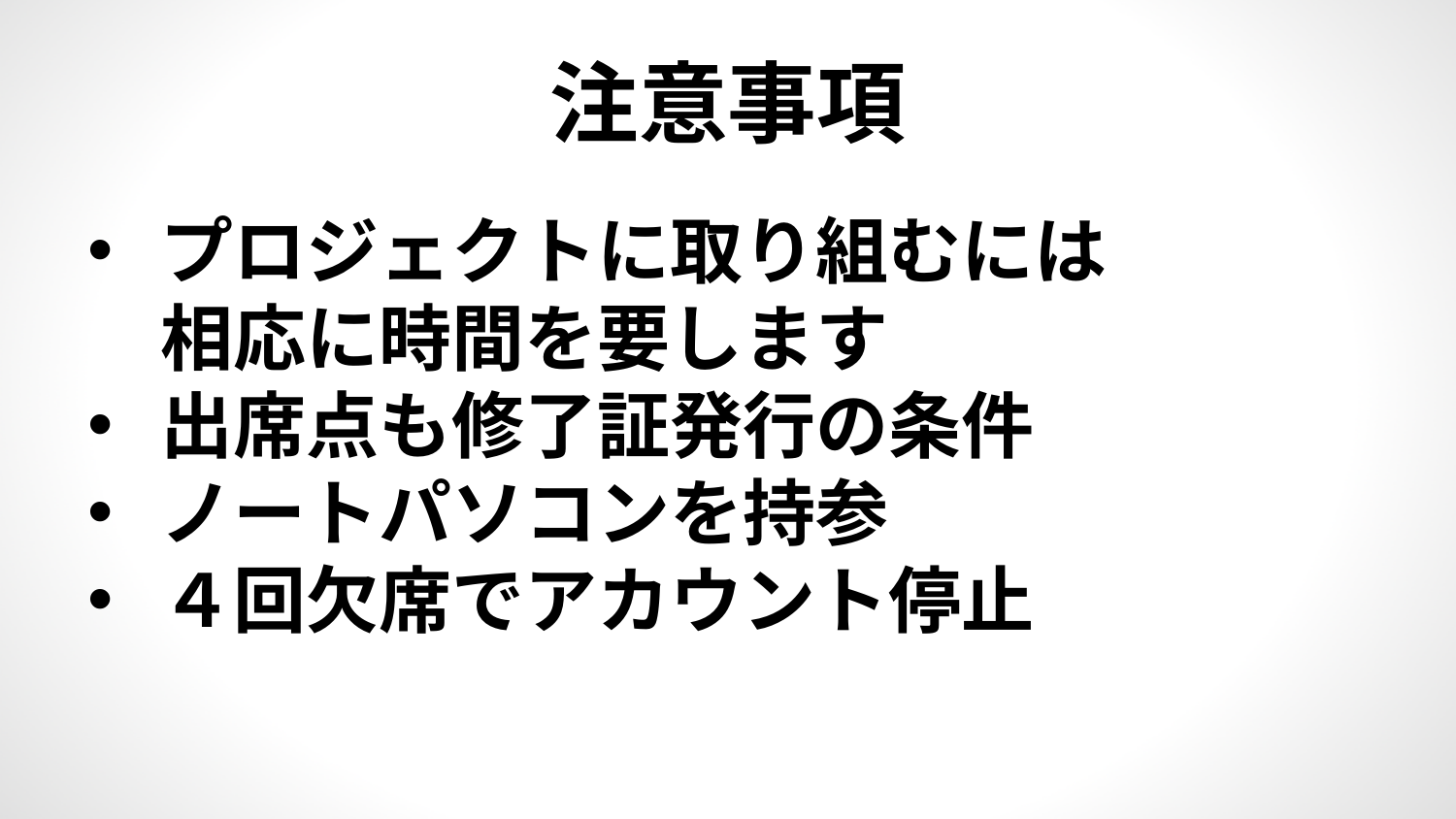

# 注意事項
プロジェクトに取り組むには
相応に時間を要します
出席点も修了証発行の条件
ノートパソコンを持参
４回欠席でアカウント停止